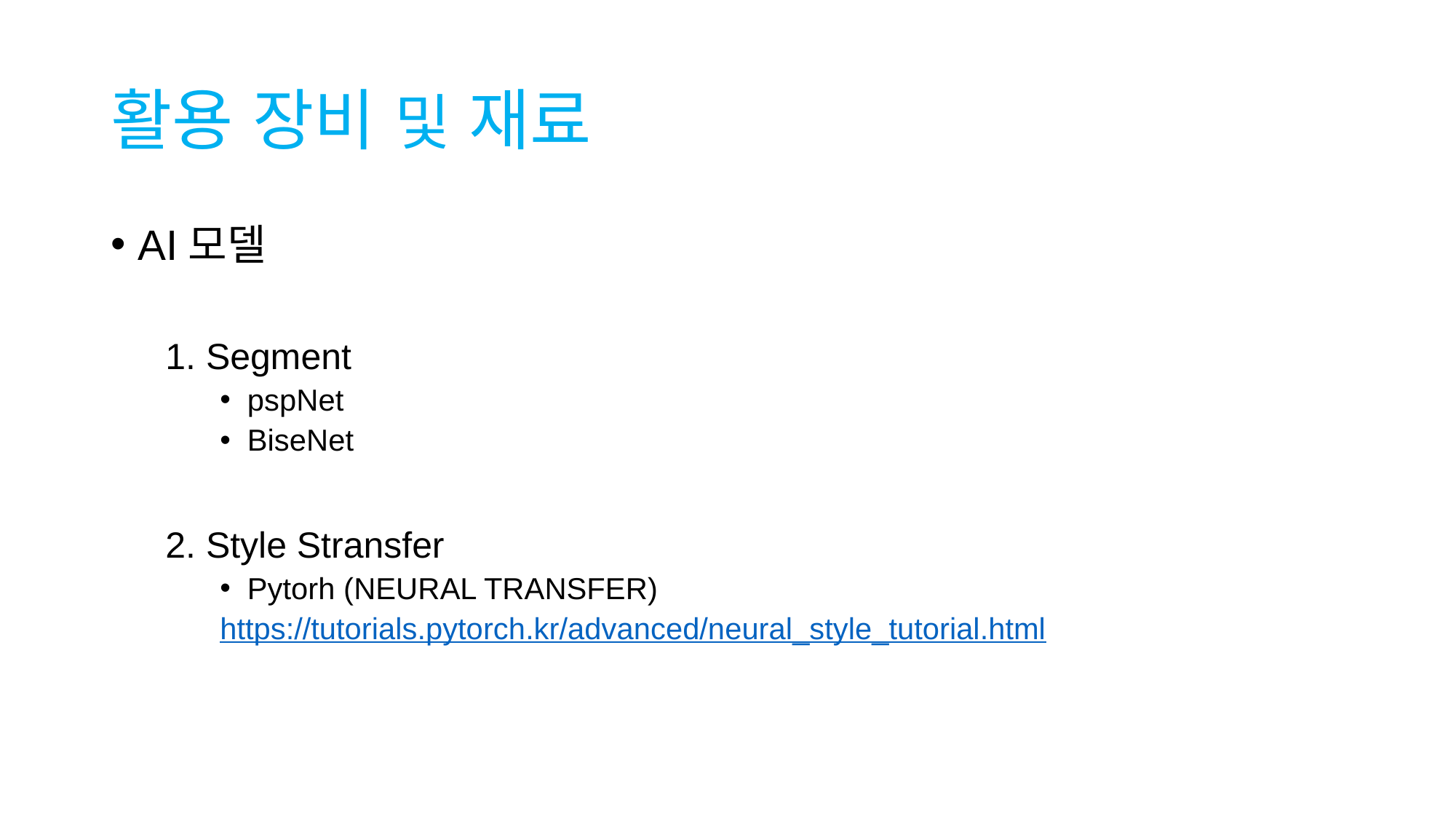

# 활용 장비 및 재료
AI모델

1. Segment
pspNet
BiseNet

2. Style Stransfer
Pytorh (Neural Transfer)
https://tutorials.pytorch.kr/advanced/neural_style_tutorial.html